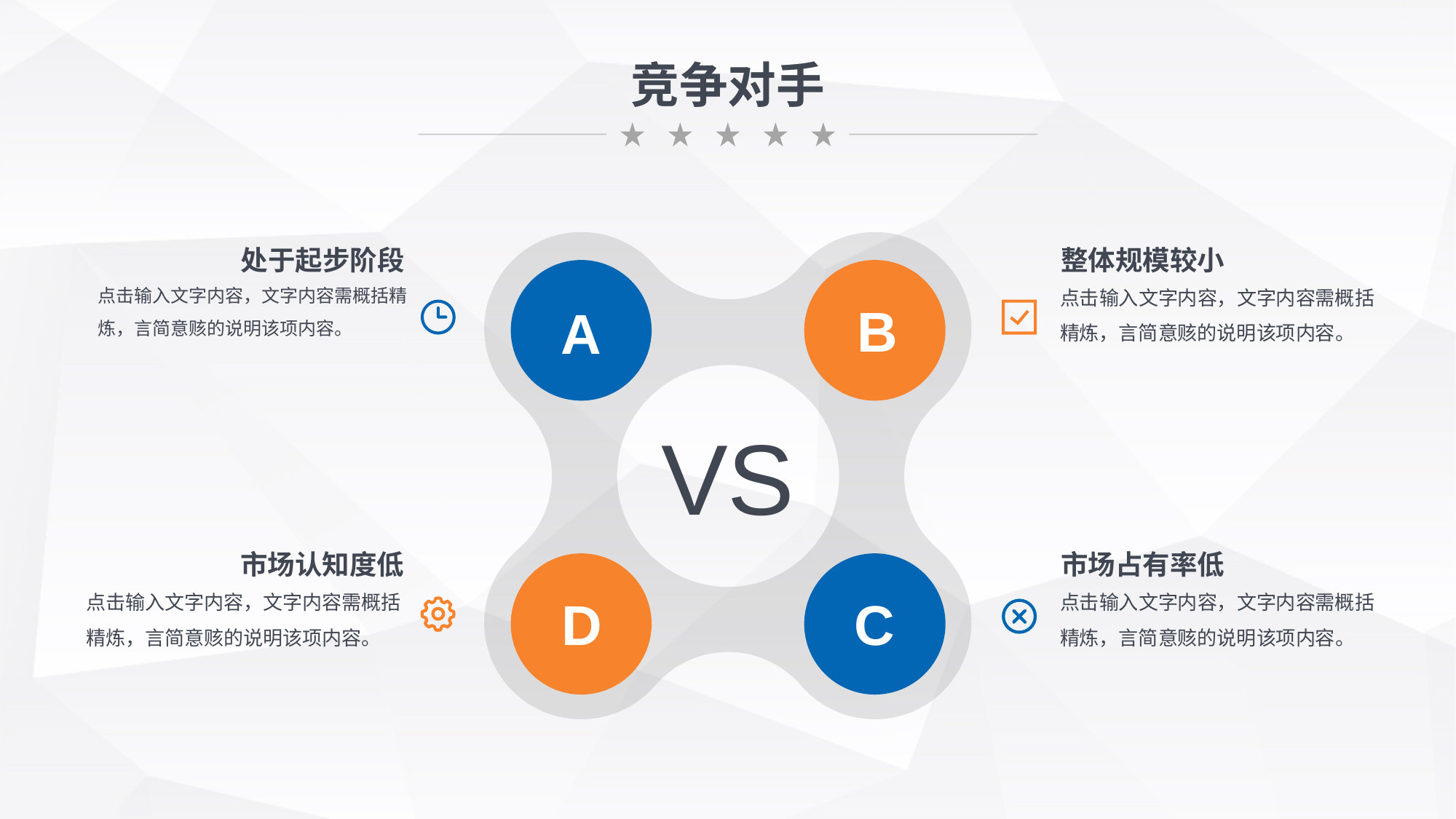

竞争对手

处于起步阶段
整体规模较小
点击输入文字内容，文字内容需概括精炼，言简意赅的说明该项内容。
点击输入文字内容，文字内容需概括精炼，言简意赅的说明该项内容。

市场认知度低
市场占有率低
点击输入文字内容，文字内容需概括精炼，言简意赅的说明该项内容。
点击输入文字内容，文字内容需概括精炼，言简意赅的说明该项内容。

B
A

D
C
VS